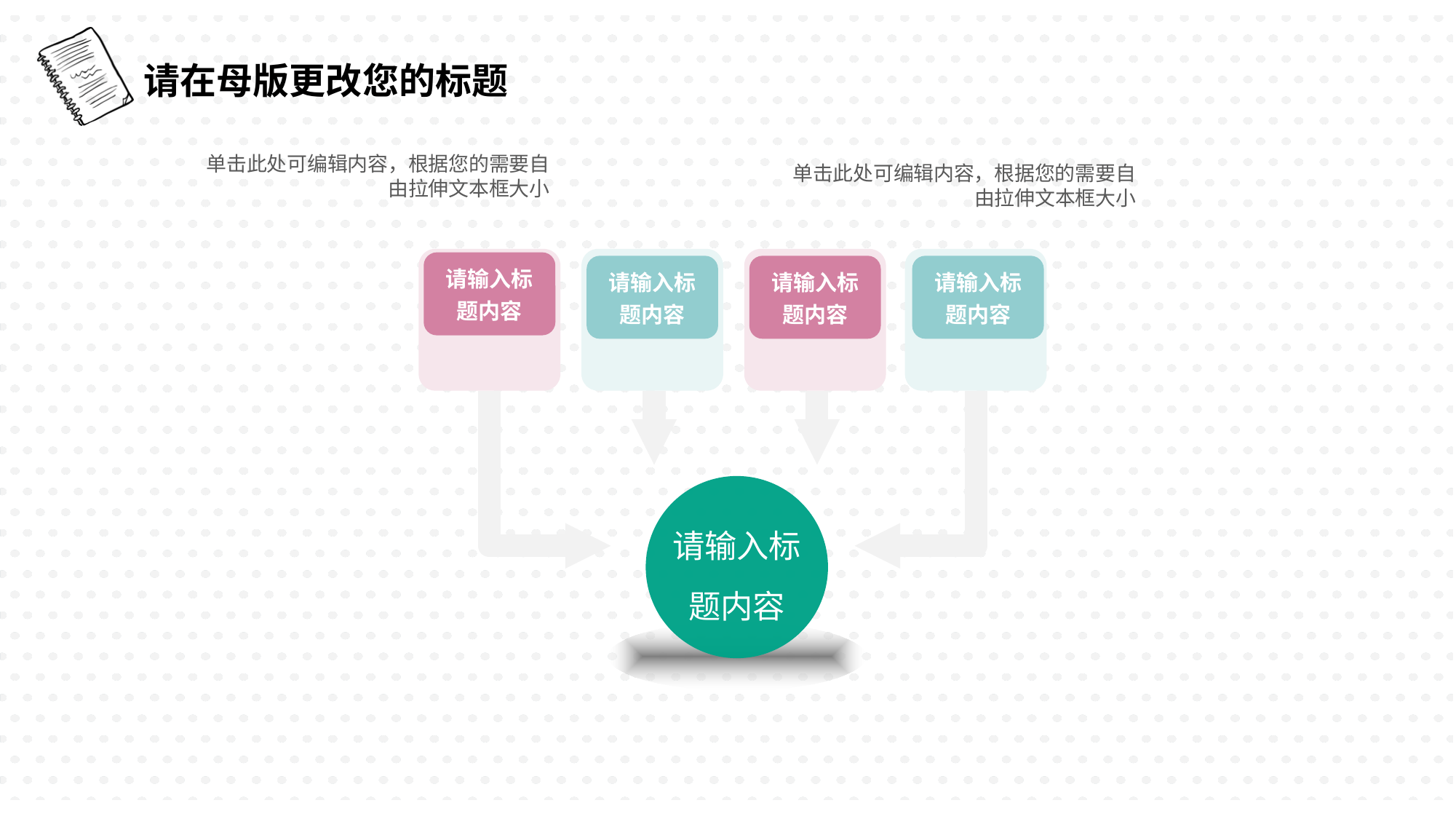

单击此处可编辑内容，根据您的需要自由拉伸文本框大小
单击此处可编辑内容，根据您的需要自由拉伸文本框大小

请输入标题内容
请输入标题内容
请输入标题内容
请输入标题内容

请输入标题内容